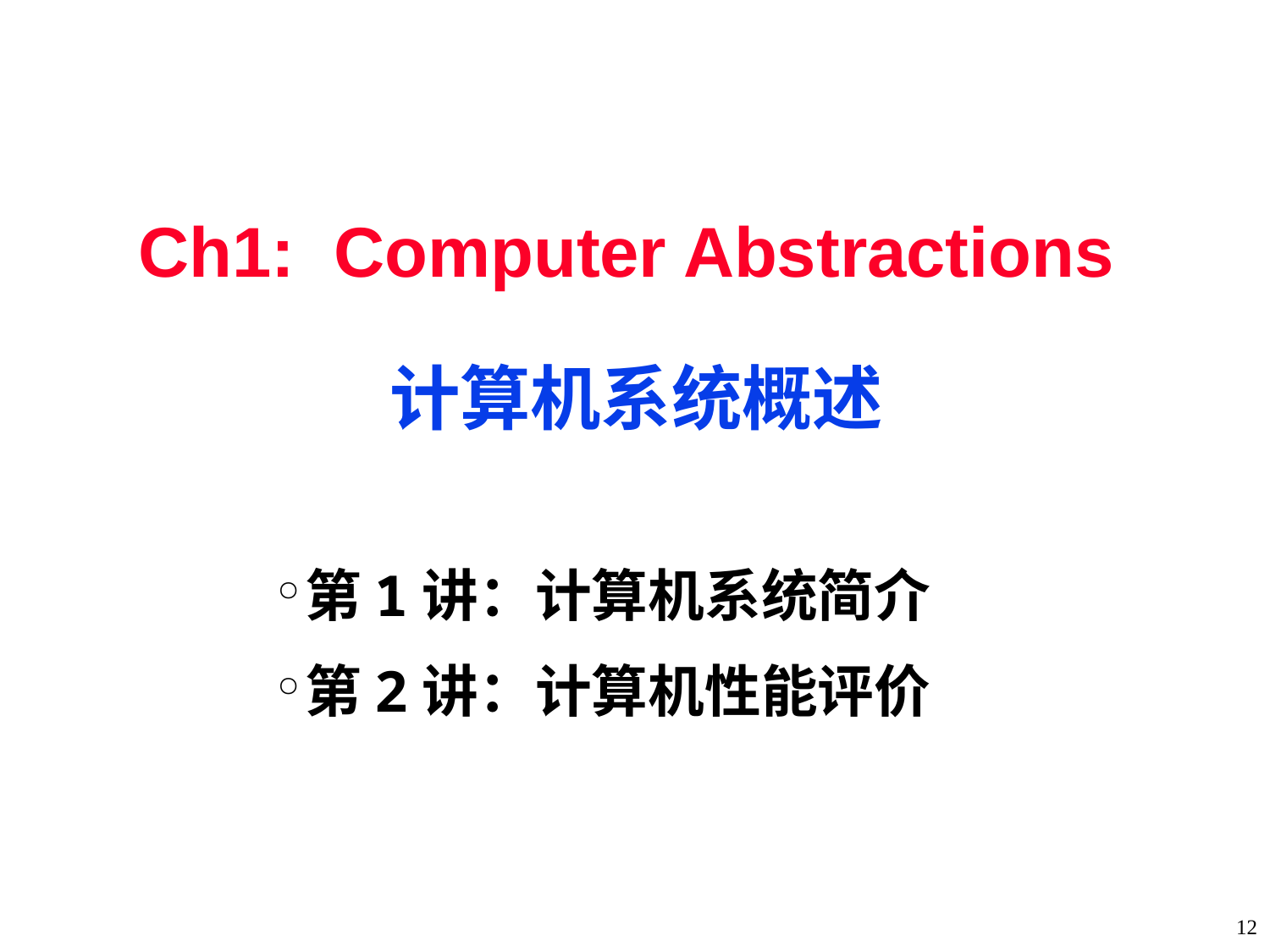

Ch1:  Computer Abstractions
计算机系统概述
第1讲：计算机系统简介
第2讲：计算机性能评价
12